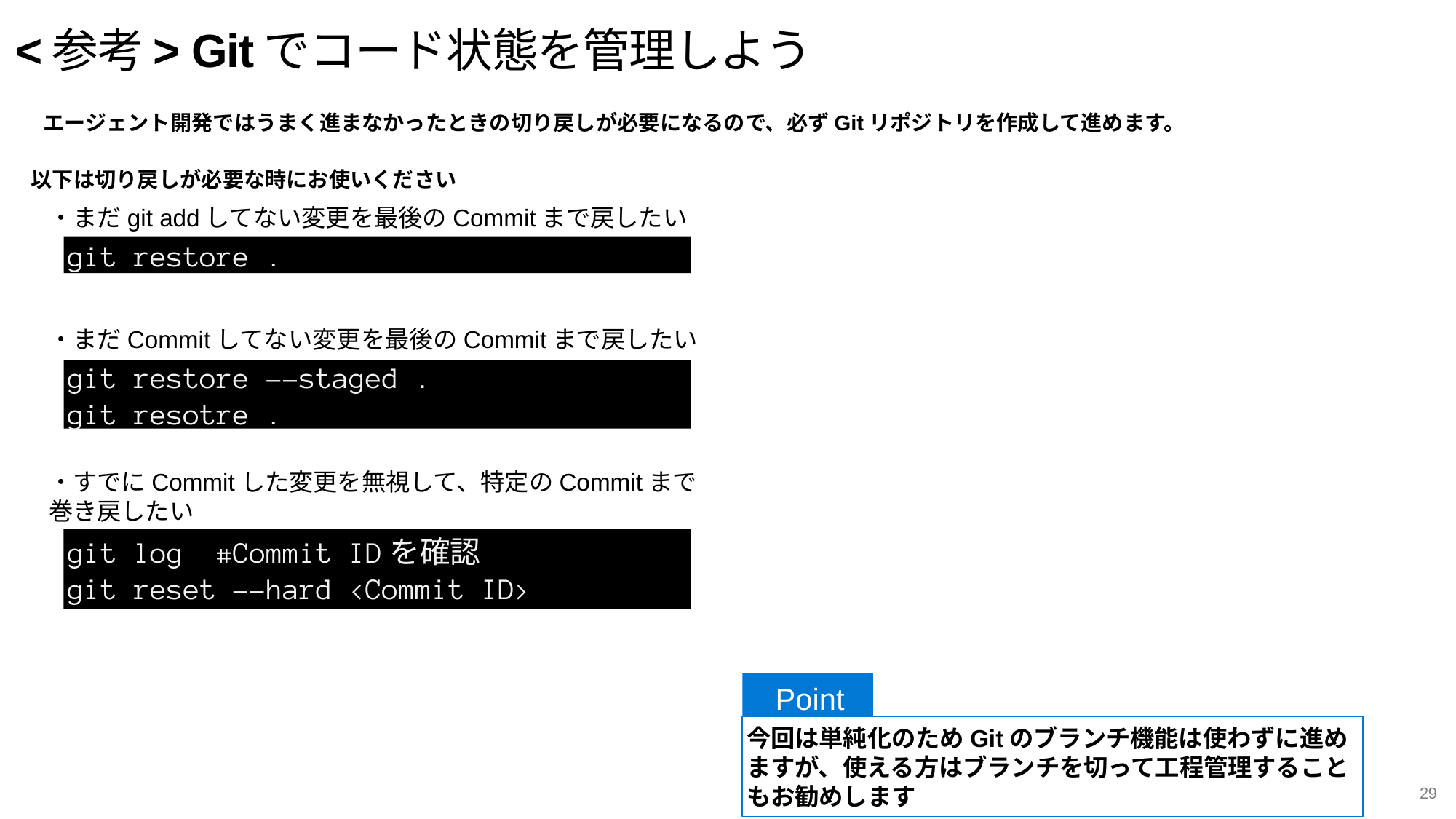

# <参考> Gitでコード状態を管理しよう
エージェント開発ではうまく進まなかったときの切り戻しが必要になるので、必ずGitリポジトリを作成して進めます。
以下は切り戻しが必要な時にお使いください
・まだgit addしてない変更を最後のCommitまで戻したい
git restore .
・まだCommitしてない変更を最後のCommitまで戻したい
git restore --staged .
git resotre .
・すでにCommitした変更を無視して、特定のCommitまで
巻き戻したい
git log  #Commit IDを確認
git reset --hard <Commit ID>
Point
今回は単純化のためGitのブランチ機能は使わずに進めますが、使える方はブランチを切って工程管理することもお勧めします
29